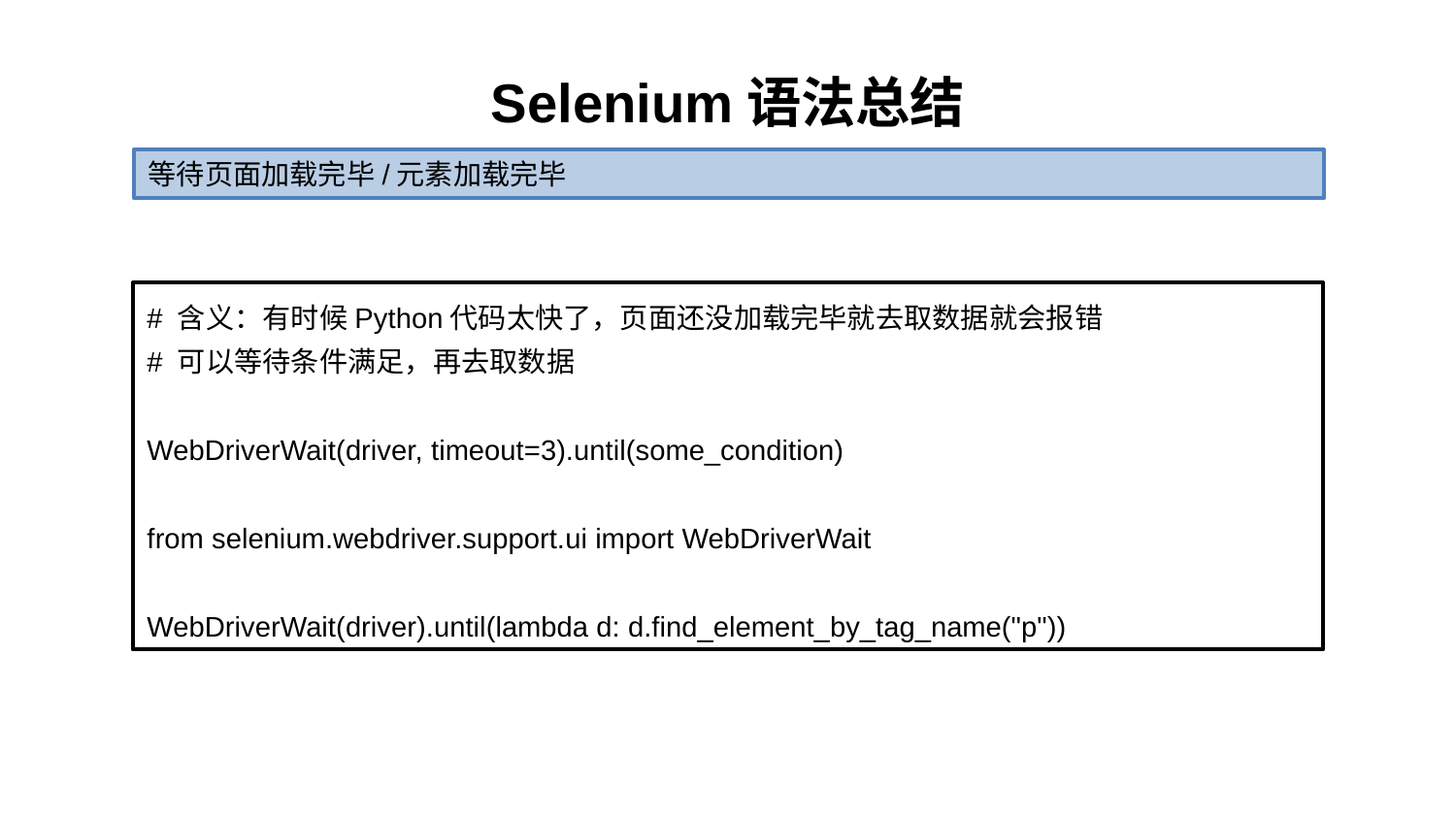

# Selenium语法总结
等待页面加载完毕/元素加载完毕
# 含义：有时候Python代码太快了，页面还没加载完毕就去取数据就会报错
# 可以等待条件满足，再去取数据

WebDriverWait(driver, timeout=3).until(some_condition)

from selenium.webdriver.support.ui import WebDriverWait

WebDriverWait(driver).until(lambda d: d.find_element_by_tag_name("p"))